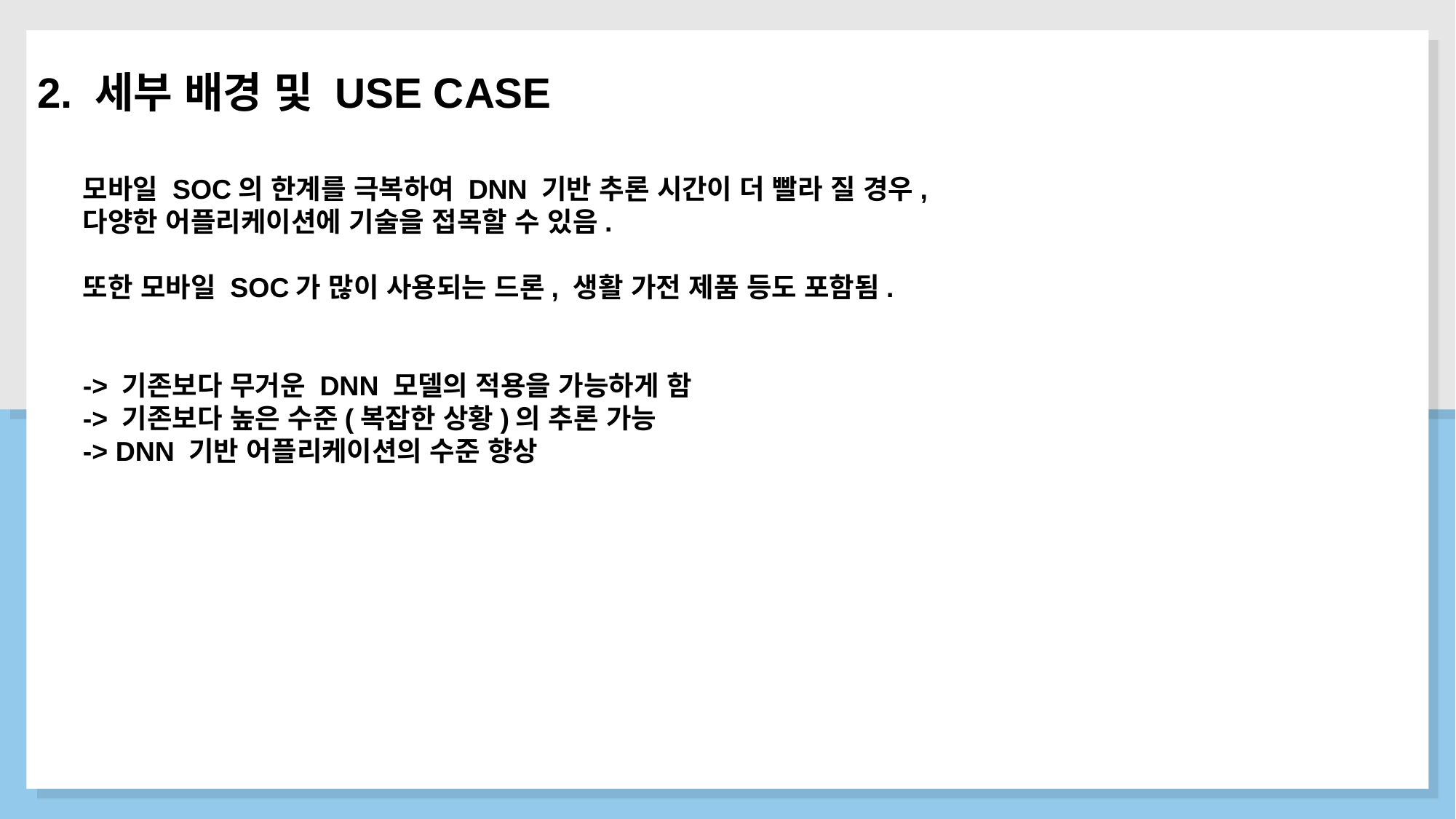

2. 세부 배경 및 USE CASE
모바일 SOC의 한계를 극복하여 DNN 기반 추론 시간이 더 빨라 질 경우,
다양한 어플리케이션에 기술을 접목할 수 있음.

또한 모바일 SOC가 많이 사용되는 드론, 생활 가전 제품 등도 포함됨.

-> 기존보다 무거운 DNN 모델의 적용을 가능하게 함
-> 기존보다 높은 수준(복잡한 상황)의 추론 가능
-> DNN 기반 어플리케이션의 수준 향상